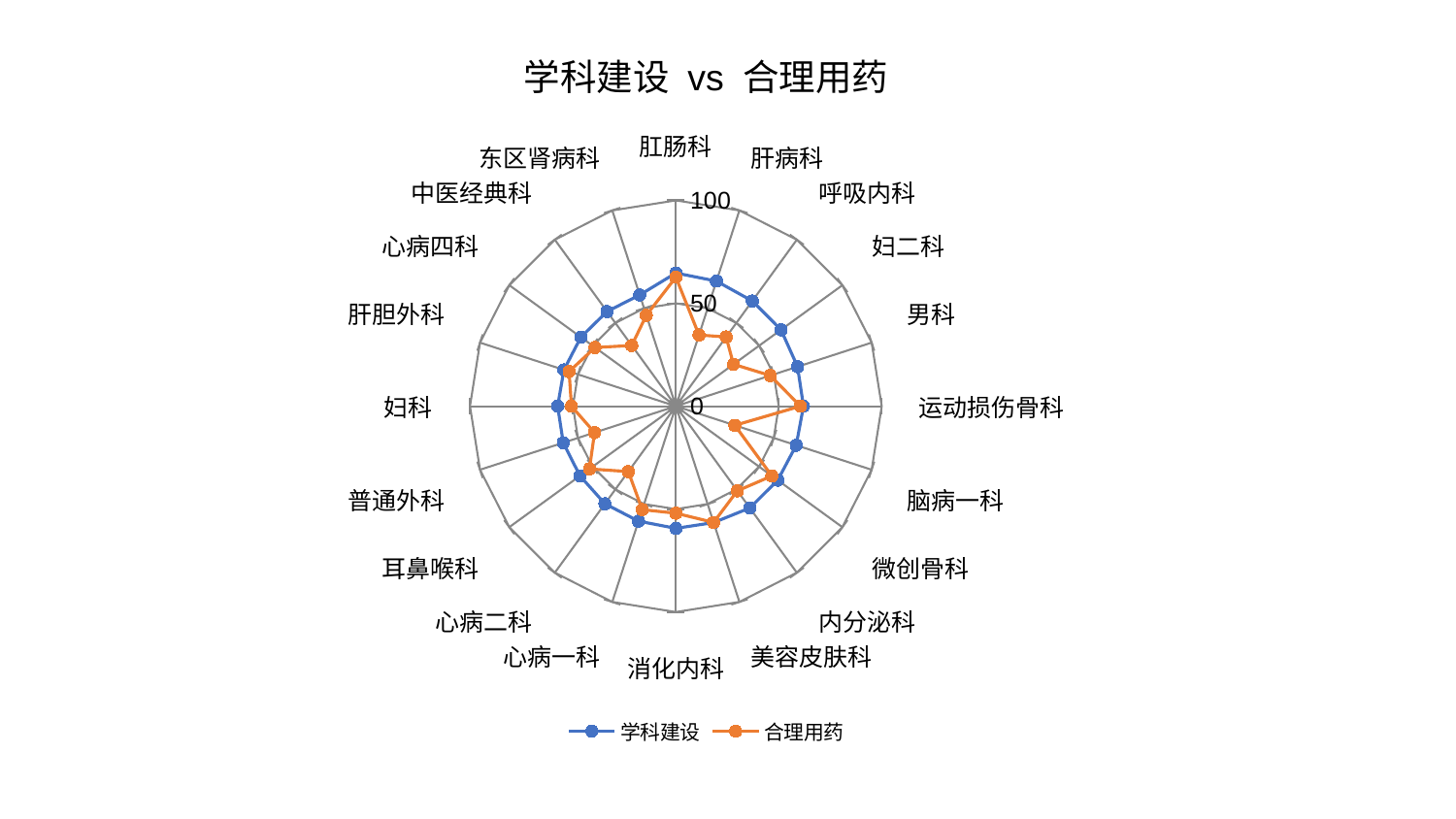

### Chart: 学科建设 vs 合理用药

| Category | 学科建设 | 合理用药 |
|---|---|---|
| 肛肠科 | 64.70502704977709 | 62.67646499039858 |
| 肝病科 | 63.888680918631486 | 36.360722479809354 |
| 呼吸内科 | 63.193868596329985 | 41.58168061649757 |
| 妇二科 | 63.174579340859175 | 34.6377113611276 |
| 男科 | 62.16696332074464 | 48.237119140091394 |
| 运动损伤骨科 | 62.00771975365041 | 60.54689271389003 |
| 脑病一科 | 61.4934687352056 | 30.14056111736931 |
| 微创骨科 | 61.18600884629828 | 57.68455053026872 |
| 内分泌科 | 61.14881233699916 | 50.858312911732824 |
| 美容皮肤科 | 59.46520972678397 | 59.37451175604893 |
| 消化内科 | 59.366861298035595 | 52.014322737178524 |
| 心病一科 | 58.7263887840355 | 52.86037854043051 |
| 心病二科 | 58.62473047095359 | 39.292063580516256 |
| 耳鼻喉科 | 57.5757223707084 | 51.87090847671083 |
| 普通外科 | 57.51558134387369 | 41.5205100409586 |
| 妇科 | 57.41419453482108 | 50.70679468356028 |
| 肝胆外科 | 57.16671502702316 | 54.53098751308584 |
| 心病四科 | 57.05341937768085 | 48.5319169348834 |
| 中医经典科 | 56.874564755647654 | 36.46102101889163 |
| 东区肾病科 | 56.82891781559769 | 46.43299148997748 |
17